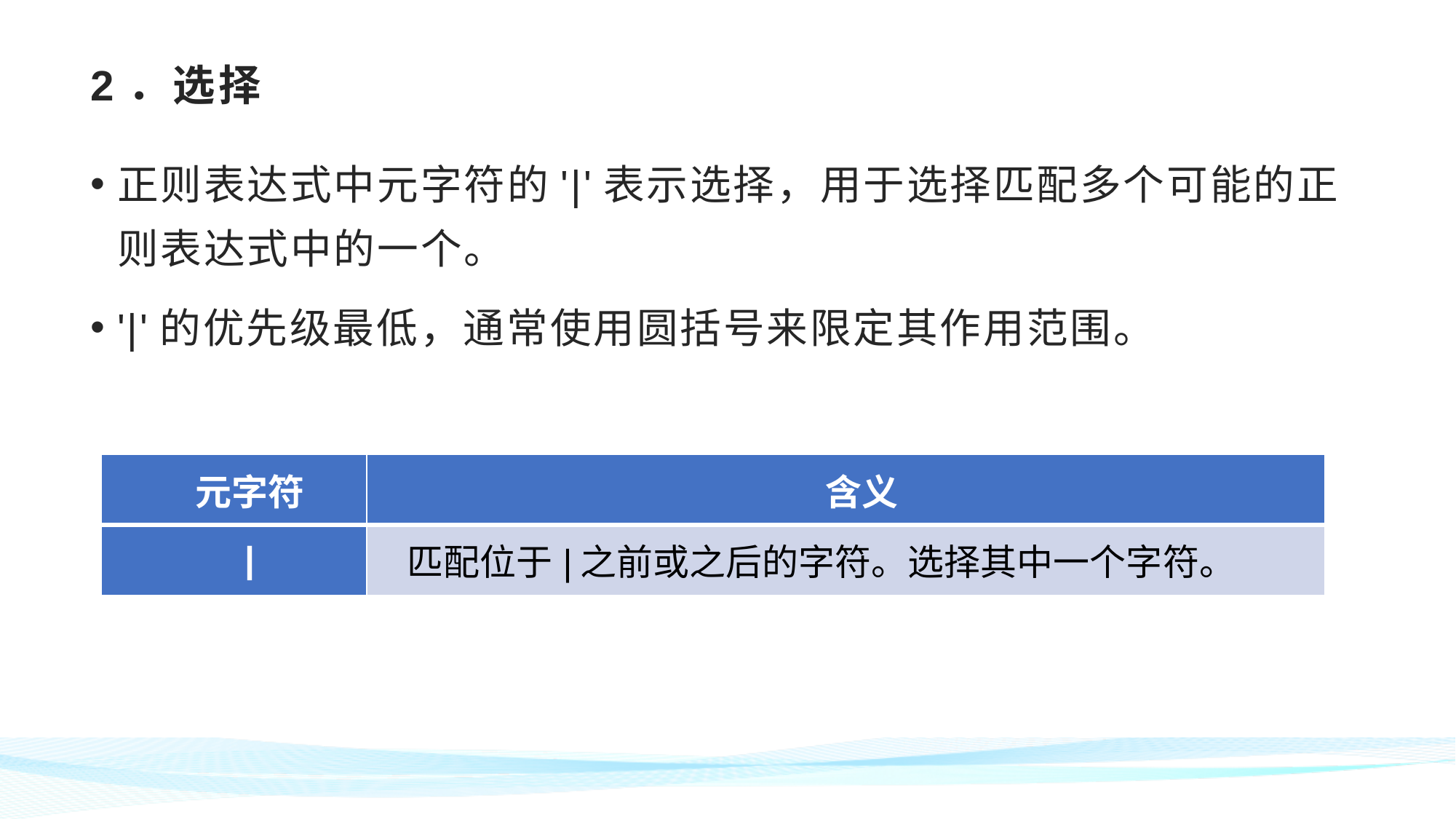

# 2．选择
正则表达式中元字符的'|'表示选择，用于选择匹配多个可能的正则表达式中的一个。
'|'的优先级最低，通常使用圆括号来限定其作用范围。
| 元字符 | 含义 |
| --- | --- |
| | | 匹配位于|之前或之后的字符。选择其中一个字符。 |